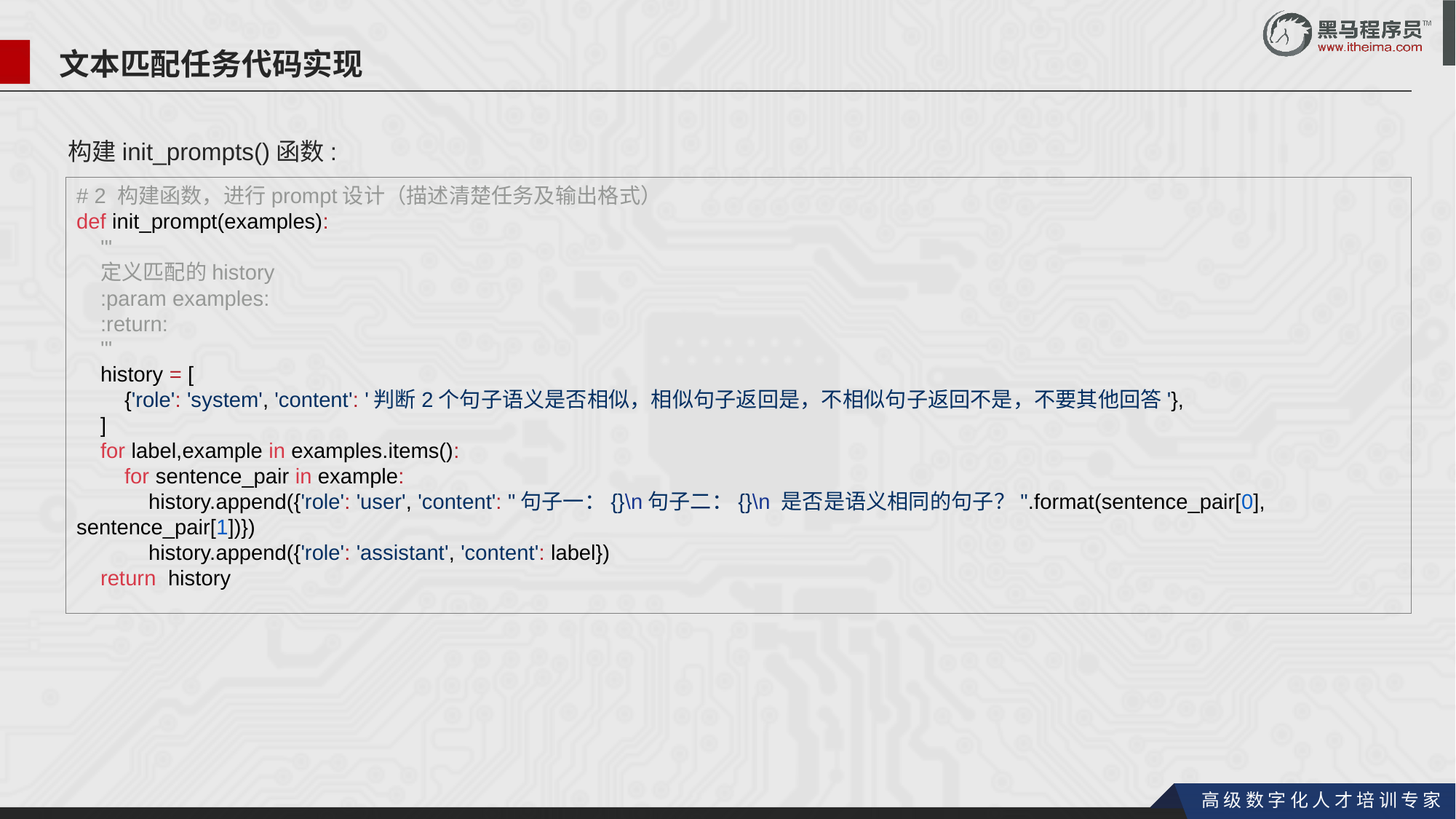

文本匹配任务代码实现
构建init_prompts()函数:
# 2 构建函数，进行prompt设计（描述清楚任务及输出格式）
def init_prompt(examples):
    '''
    定义匹配的history
    :param examples:
    :return:
    '''
    history = [
        {'role': 'system', 'content': '判断2个句子语义是否相似，相似句子返回是，不相似句子返回不是，不要其他回答'},
    ]
    for label,example in examples.items():
        for sentence_pair in example:
            history.append({'role': 'user', 'content': "句子一：{}\n句子二：{}\n 是否是语义相同的句子？".format(sentence_pair[0], sentence_pair[1])})
            history.append({'role': 'assistant', 'content': label})
    return  history